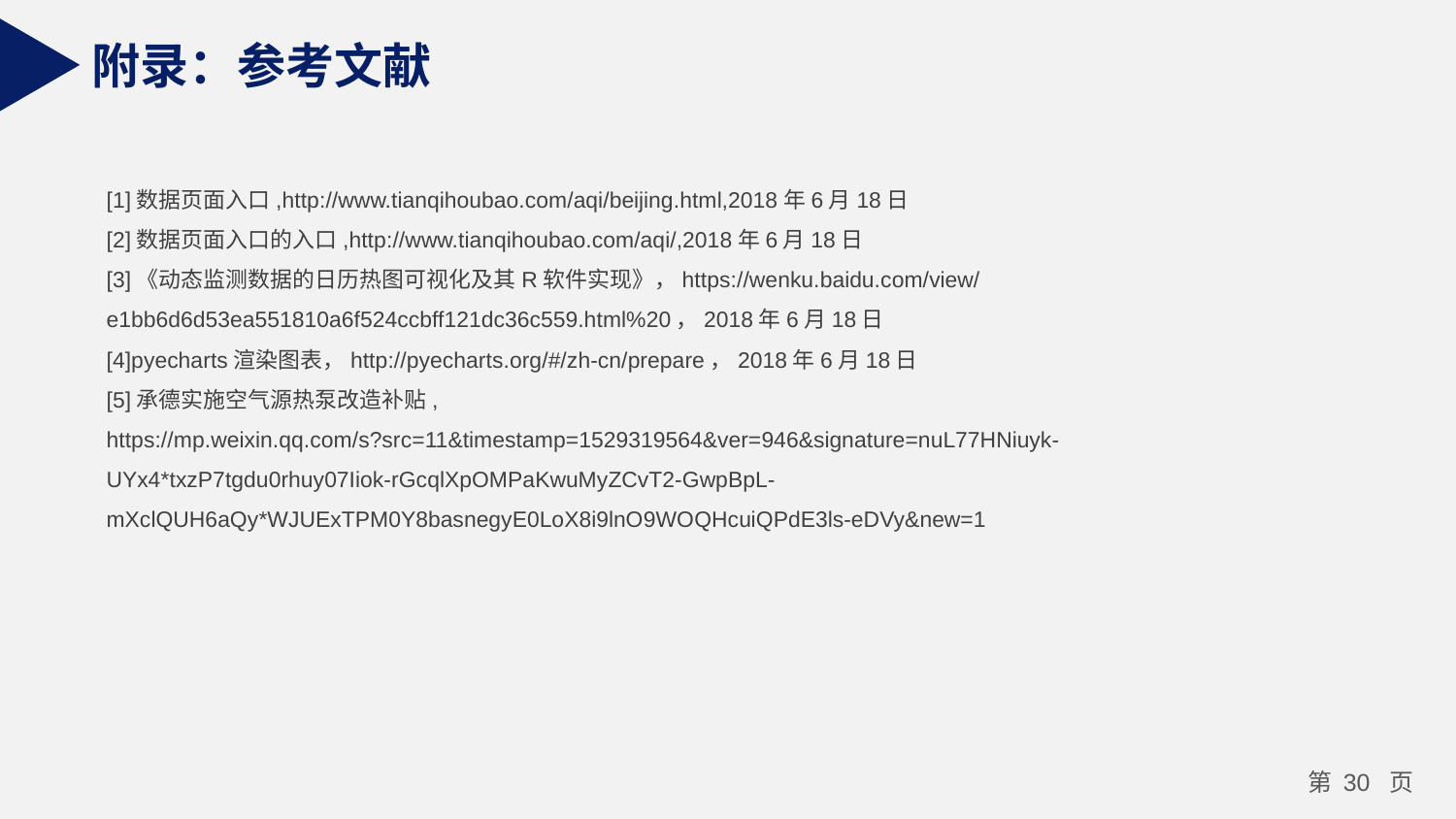

附录：参考文献
[1]数据页面入口,http://www.tianqihoubao.com/aqi/beijing.html,2018年6月18日
[2]数据页面入口的入口,http://www.tianqihoubao.com/aqi/,2018年6月18日
[3]《动态监测数据的日历热图可视化及其R软件实现》，https://wenku.baidu.com/view/e1bb6d6d53ea551810a6f524ccbff121dc36c559.html%20，2018年6月18日
[4]pyecharts渲染图表，http://pyecharts.org/#/zh-cn/prepare，2018年6月18日
[5]承德实施空气源热泵改造补贴,
https://mp.weixin.qq.com/s?src=11&timestamp=1529319564&ver=946&signature=nuL77HNiuyk-UYx4*txzP7tgdu0rhuy07Iiok-rGcqlXpOMPaKwuMyZCvT2-GwpBpL-mXclQUH6aQy*WJUExTPM0Y8basnegyE0LoX8i9lnO9WOQHcuiQPdE3ls-eDVy&new=1